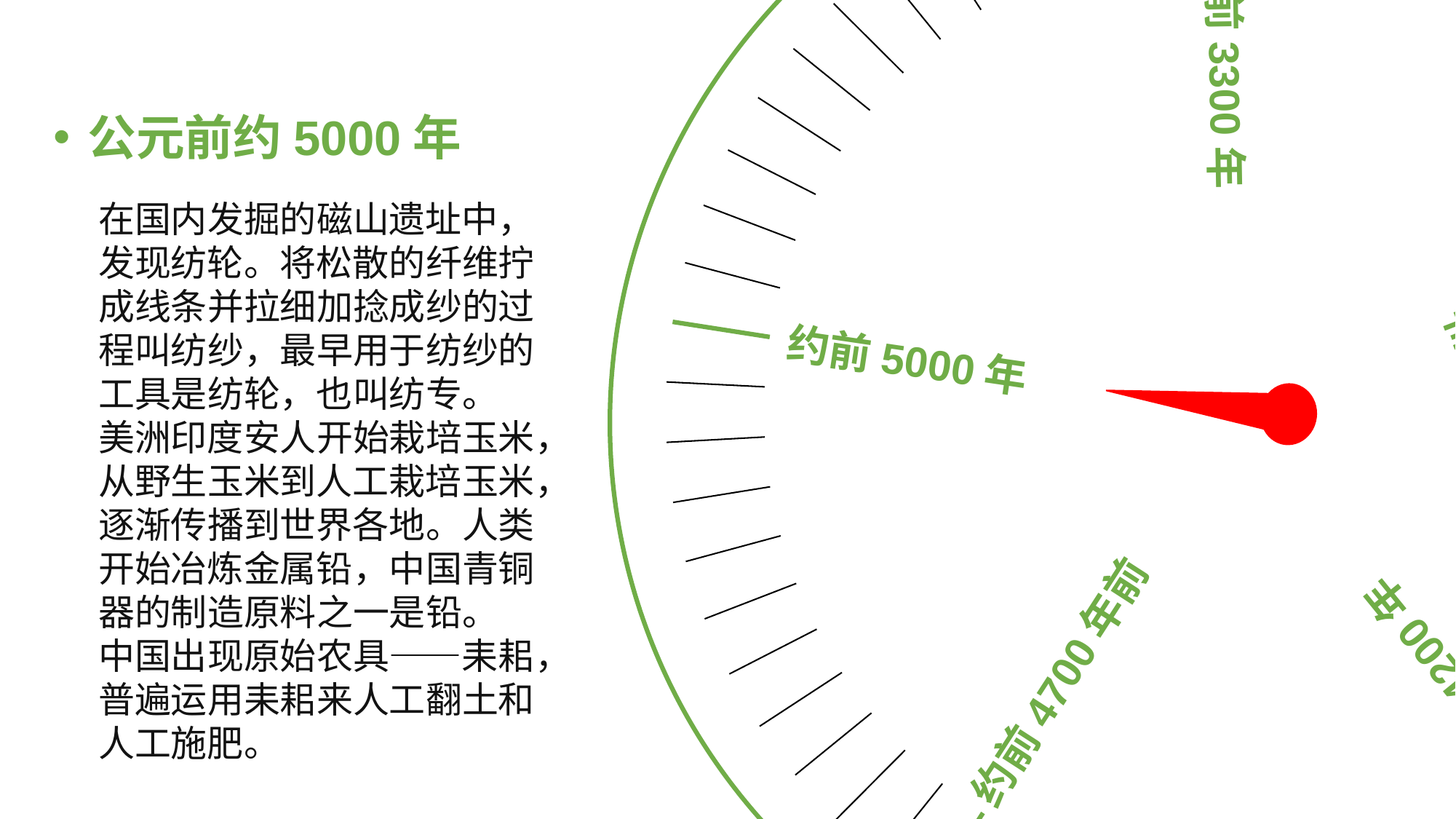

约前4200年
约前4700年前
约前4000年
约前5000年
约前3300年
公元前约5000年
在国内发掘的磁山遗址中，发现纺轮。将松散的纤维拧成线条并拉细加捻成纱的过程叫纺纱，最早用于纺纱的工具是纺轮，也叫纺专。
美洲印度安人开始栽培玉米，从野生玉米到人工栽培玉米，逐渐传播到世界各地。人类开始冶炼金属铅，中国青铜器的制造原料之一是铅。
中国出现原始农具——耒耜，普遍运用耒耜来人工翻土和人工施肥。